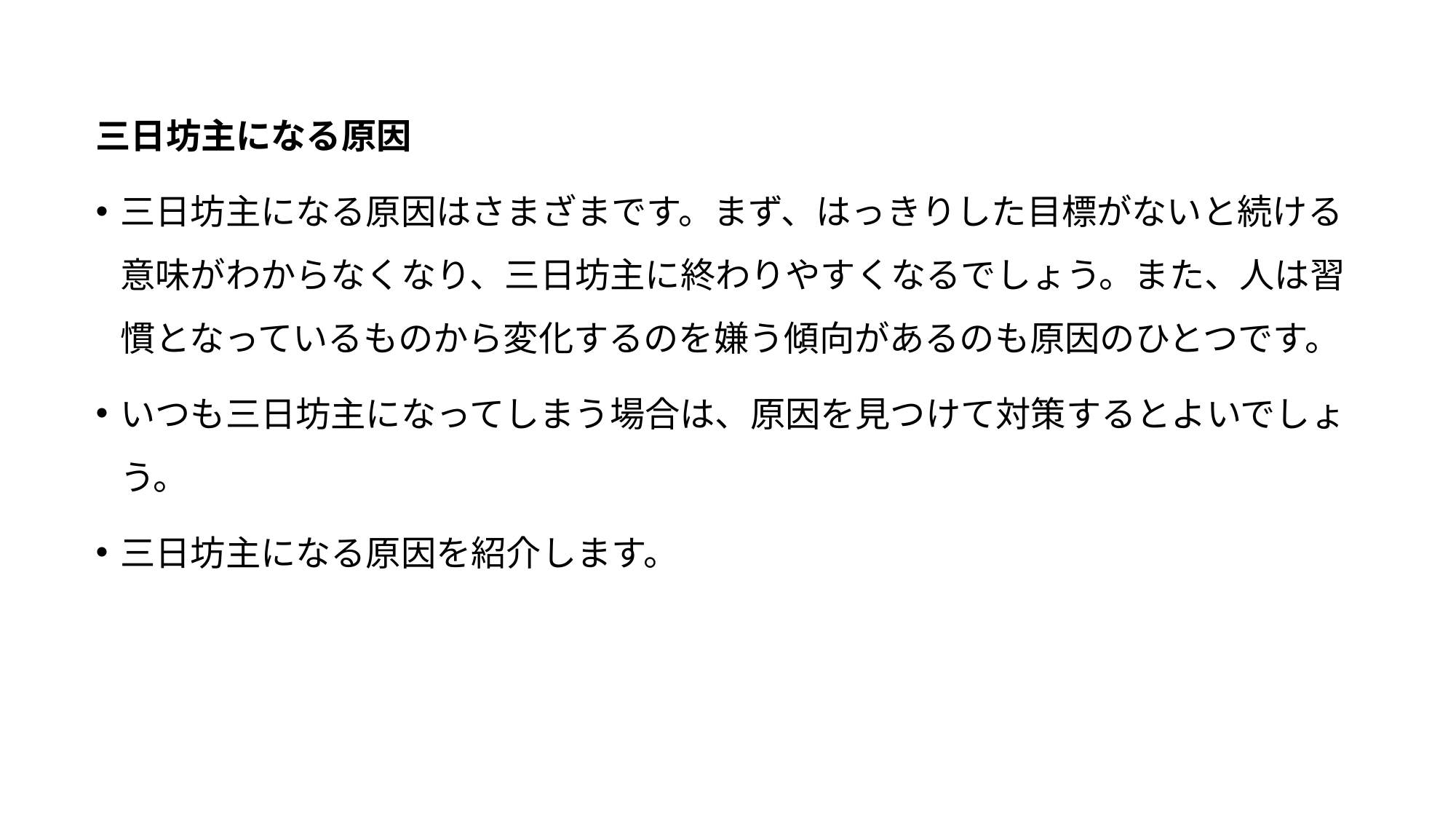

三日坊主になる原因
三日坊主になる原因はさまざまです。まず、はっきりした目標がないと続ける意味がわからなくなり、三日坊主に終わりやすくなるでしょう。また、人は習慣となっているものから変化するのを嫌う傾向があるのも原因のひとつです。
いつも三日坊主になってしまう場合は、原因を見つけて対策するとよいでしょう。
三日坊主になる原因を紹介します。